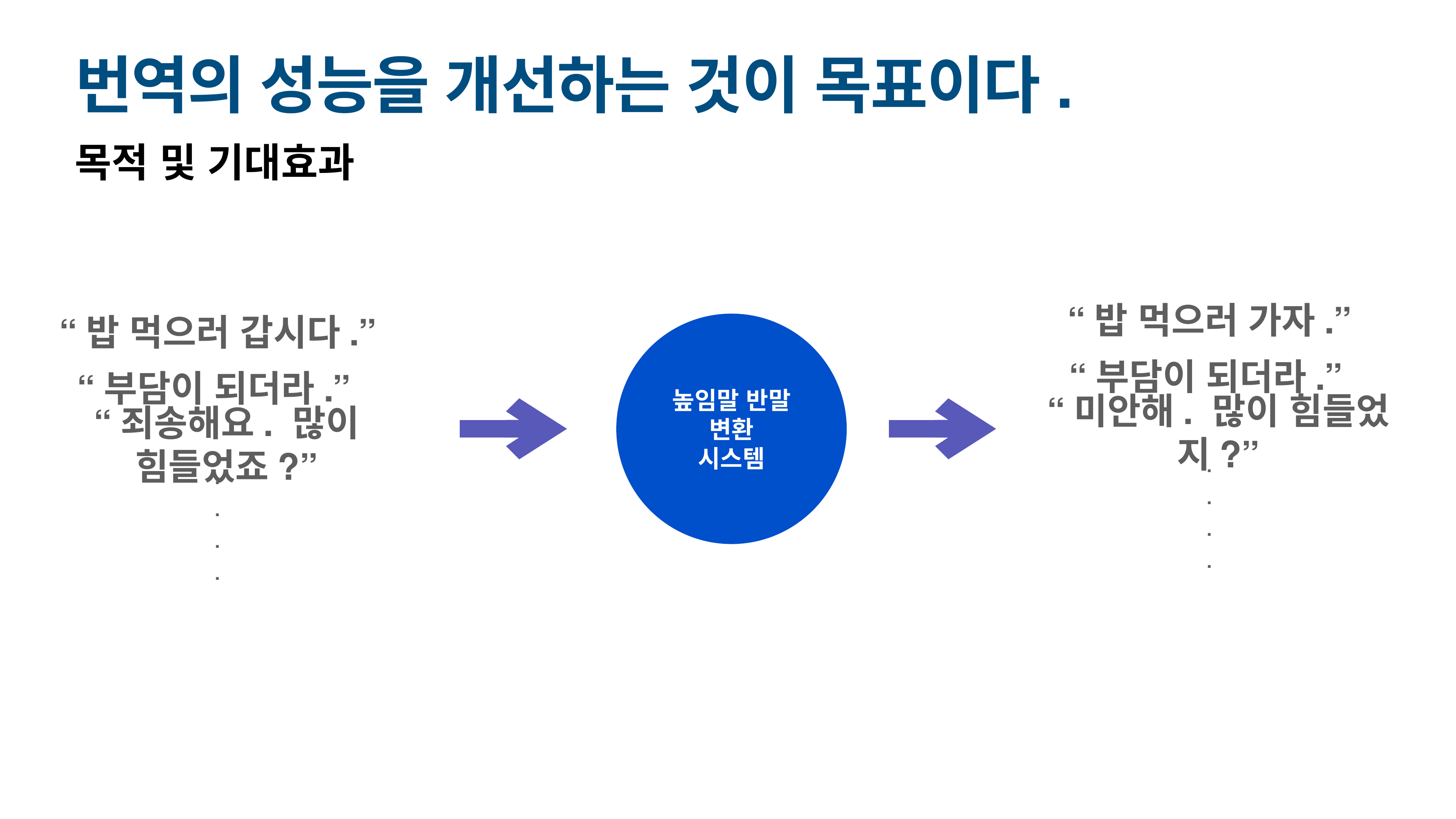

# 번역의 성능을 개선하는 것이 목표이다.
목적 및 기대효과
“밥 먹으러 가자.”
“밥 먹으러 갑시다.”
높임말 반말 변환
시스템
“부담이 되더라.”
“부담이 되더라.”
“미안해. 많이 힘들었지?”
“죄송해요. 많이 힘들었죠?”

.
.
.
.
.
.
.
.